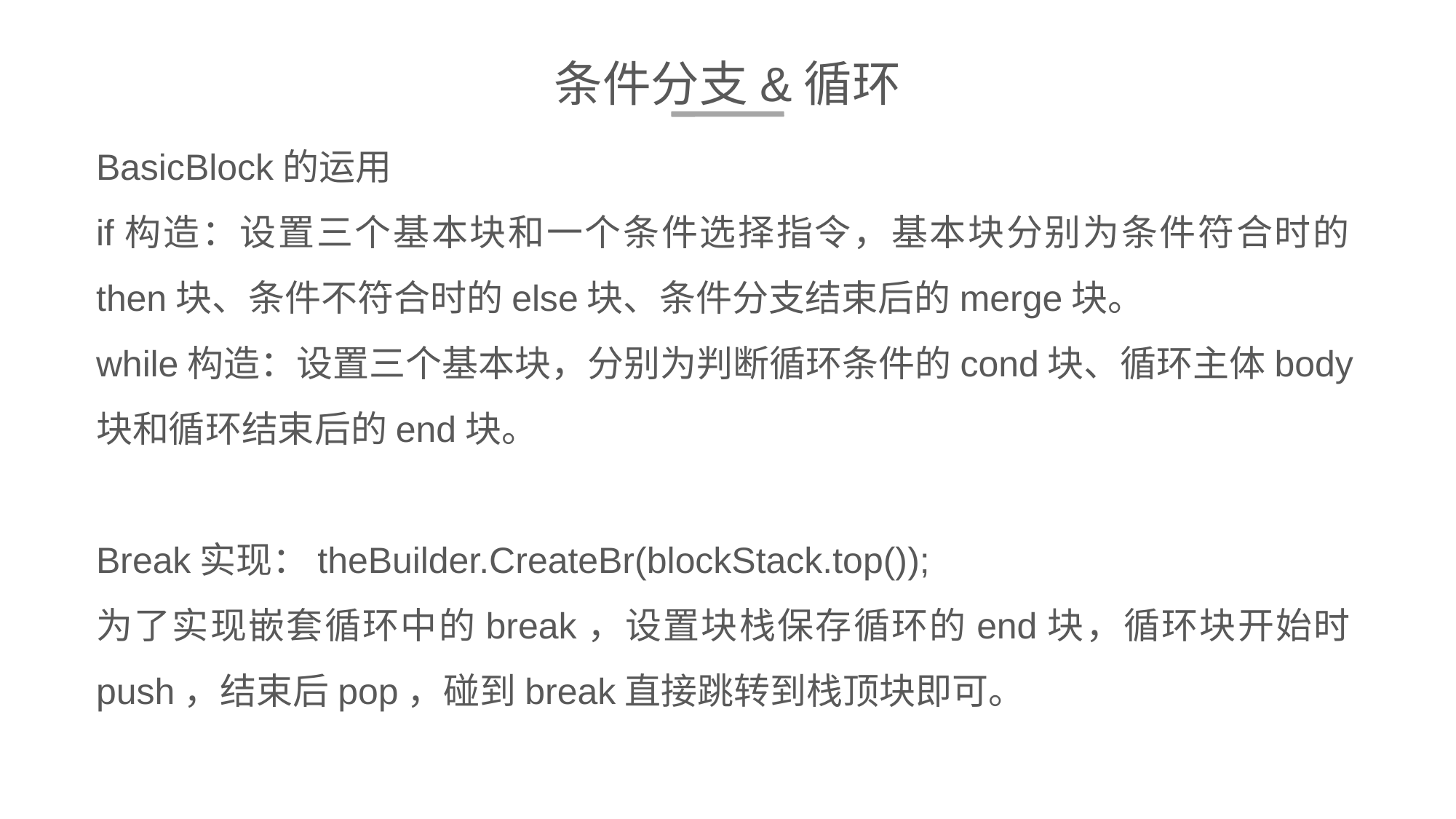

条件分支&循环

BasicBlock的运用
if构造：设置三个基本块和一个条件选择指令，基本块分别为条件符合时的then块、条件不符合时的else块、条件分支结束后的merge块。
while构造：设置三个基本块，分别为判断循环条件的cond块、循环主体body块和循环结束后的end块。

Break实现：theBuilder.CreateBr(blockStack.top());
为了实现嵌套循环中的break，设置块栈保存循环的end块，循环块开始时push，结束后pop，碰到break直接跳转到栈顶块即可。